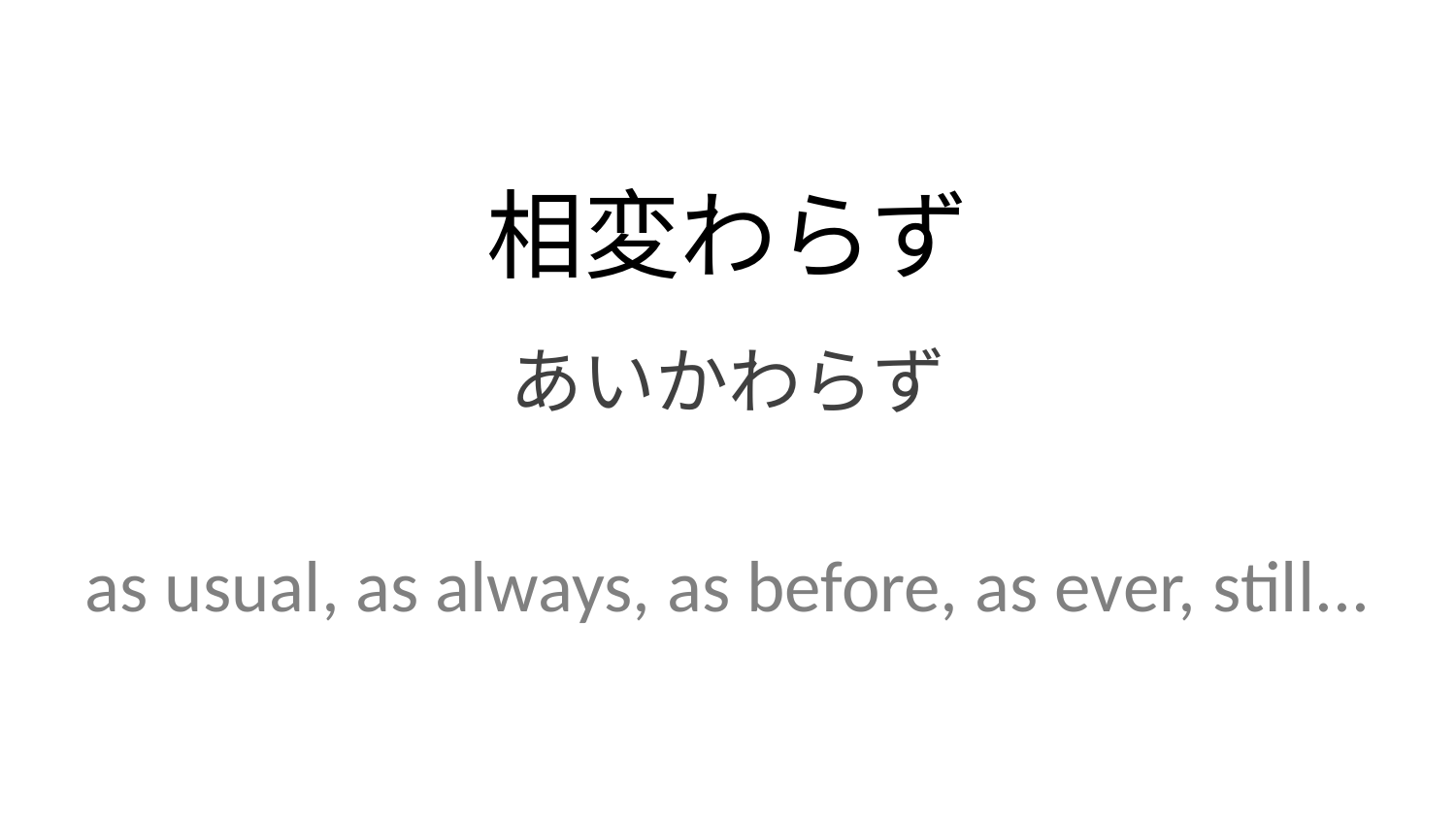

相変わらず

あいかわらず
as usual, as always, as before, as ever, still...